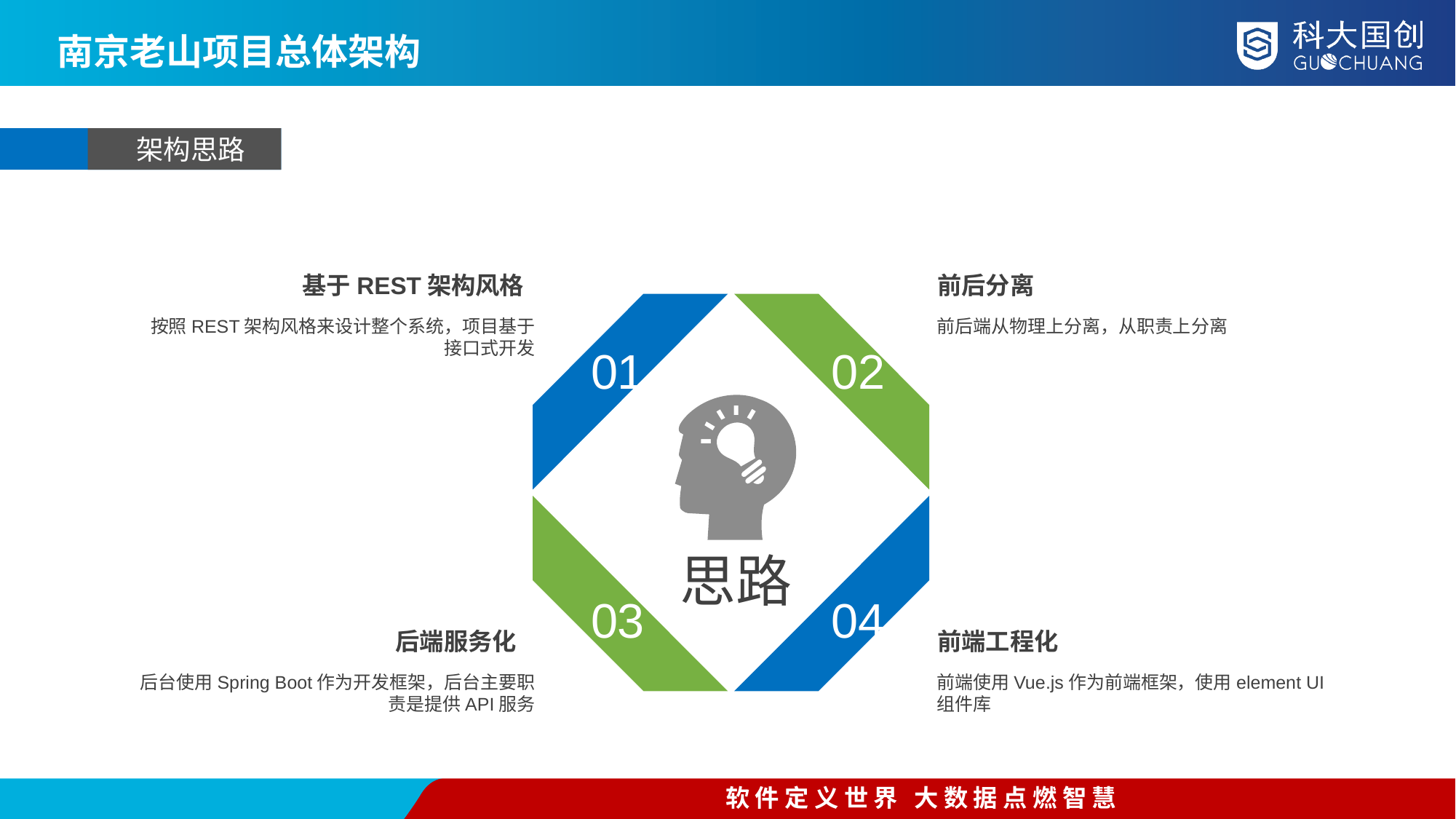

南京老山项目总体架构
架构思路

基于REST架构风格
前后分离

按照REST架构风格来设计整个系统，项目基于接口式开发
前后端从物理上分离，从职责上分离
01
02

思路
03
04
后端服务化
前端工程化
后台使用Spring Boot作为开发框架，后台主要职责是提供API服务
前端使用Vue.js作为前端框架，使用element UI组件库